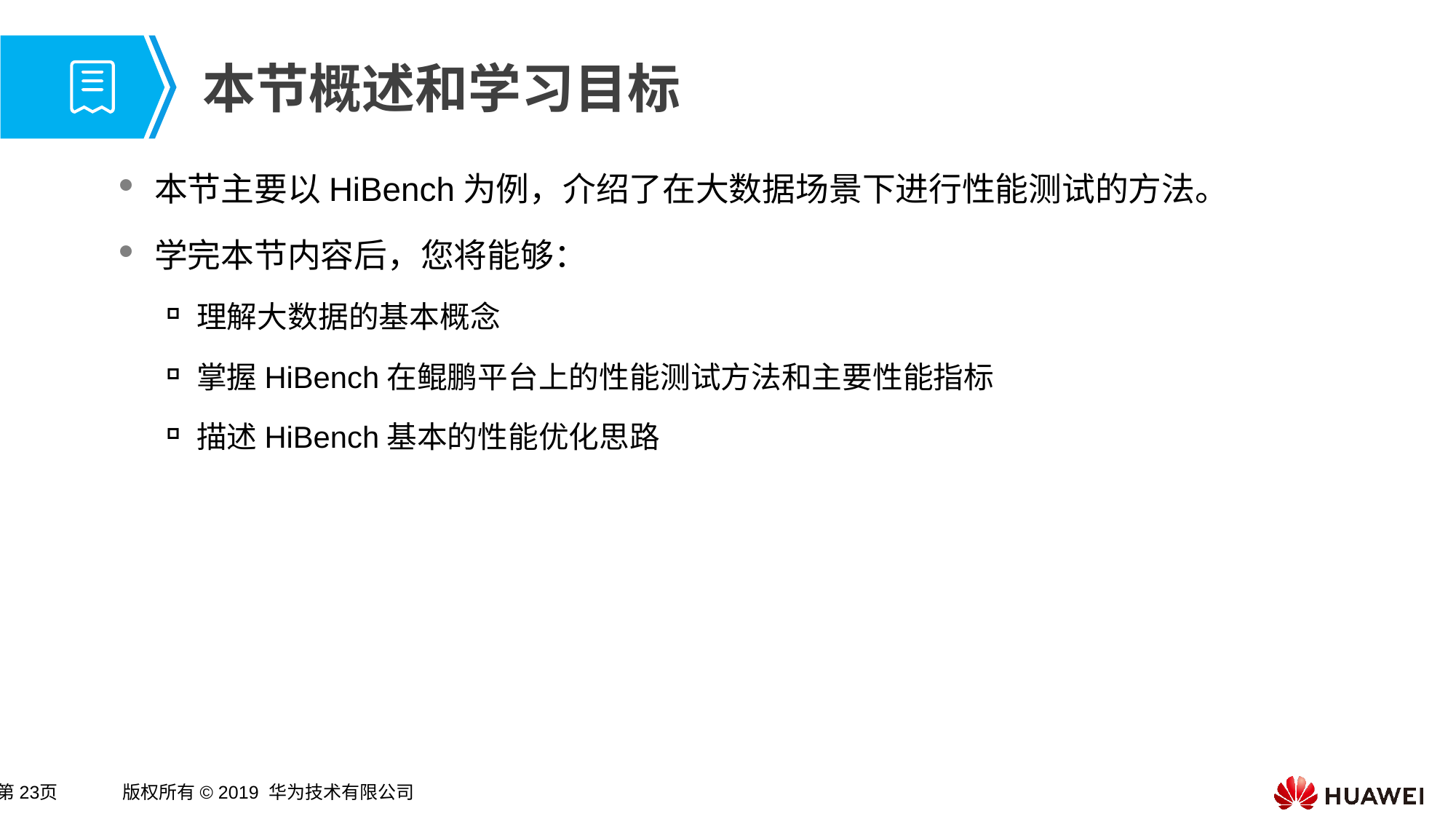

本节主要以HiBench为例，介绍了在大数据场景下进行性能测试的方法。
学完本节内容后，您将能够：
理解大数据的基本概念
掌握HiBench在鲲鹏平台上的性能测试方法和主要性能指标
描述HiBench基本的性能优化思路